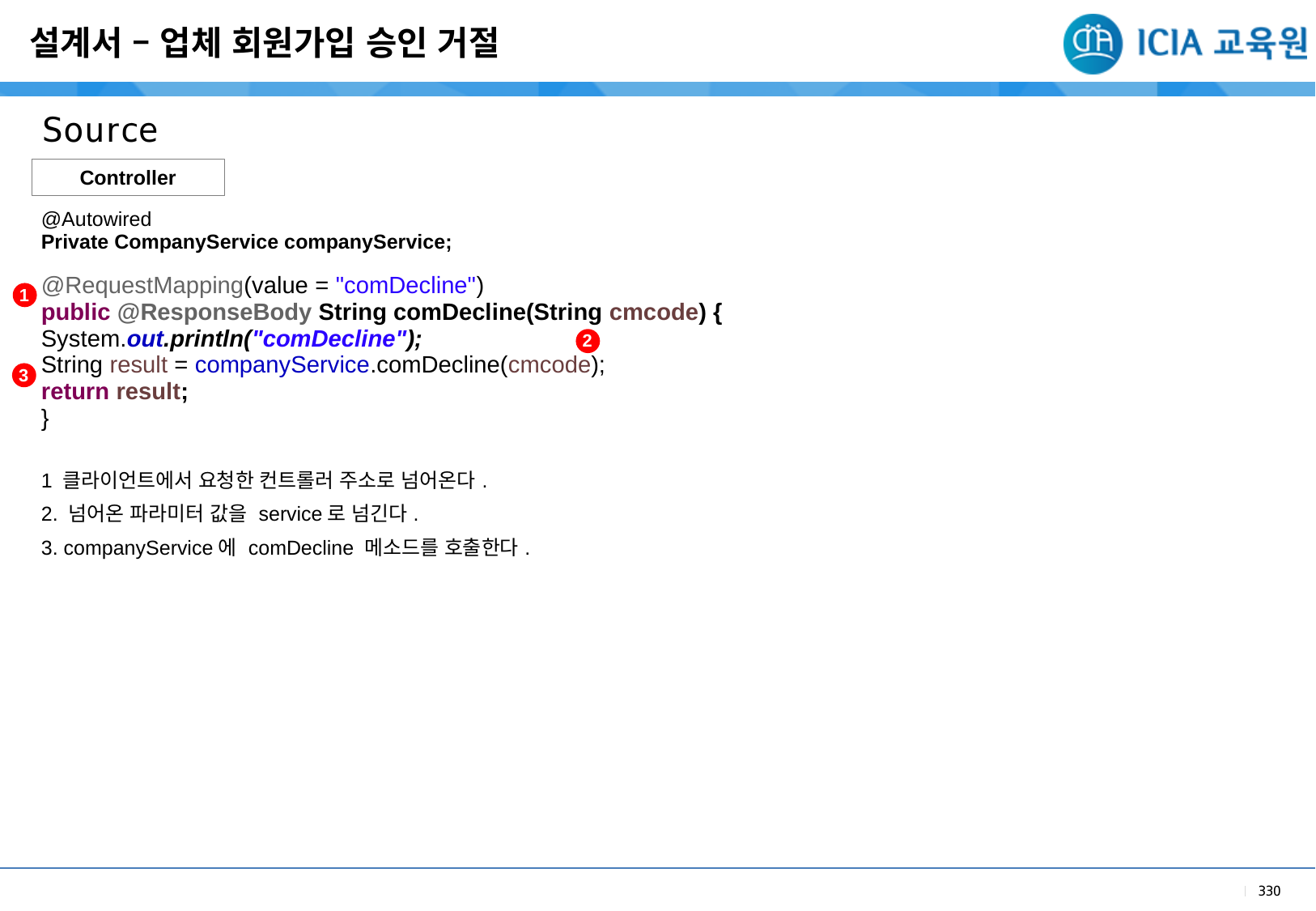

설계서 – 업체 회원가입 승인 거절
Source
Controller
| @Autowired Private CompanyService companyService; @RequestMapping(value = "comDecline") public @ResponseBody String comDecline(String cmcode) { System.out.println("comDecline"); String result = companyService.comDecline(cmcode); return result; } |
| --- |
| 1 클라이언트에서 요청한 컨트롤러 주소로 넘어온다. 2. 넘어온 파라미터 값을 service로 넘긴다. 3. companyService에 comDecline 메소드를 호출한다. |
1

2

3